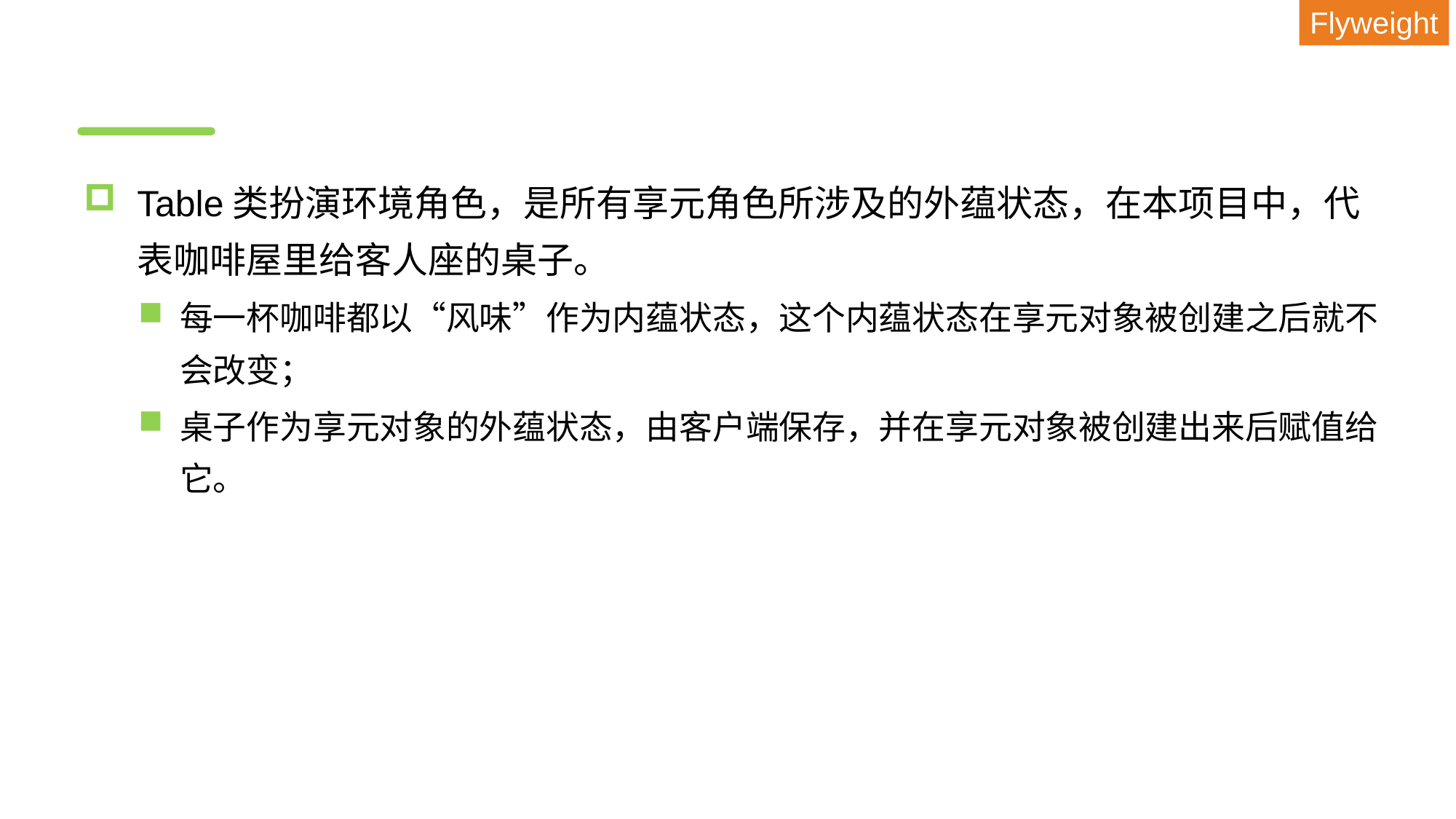

Flyweight
#
Table类扮演环境角色，是所有享元角色所涉及的外蕴状态，在本项目中，代表咖啡屋里给客人座的桌子。
每一杯咖啡都以“风味”作为内蕴状态，这个内蕴状态在享元对象被创建之后就不会改变；
桌子作为享元对象的外蕴状态，由客户端保存，并在享元对象被创建出来后赋值给它。
148